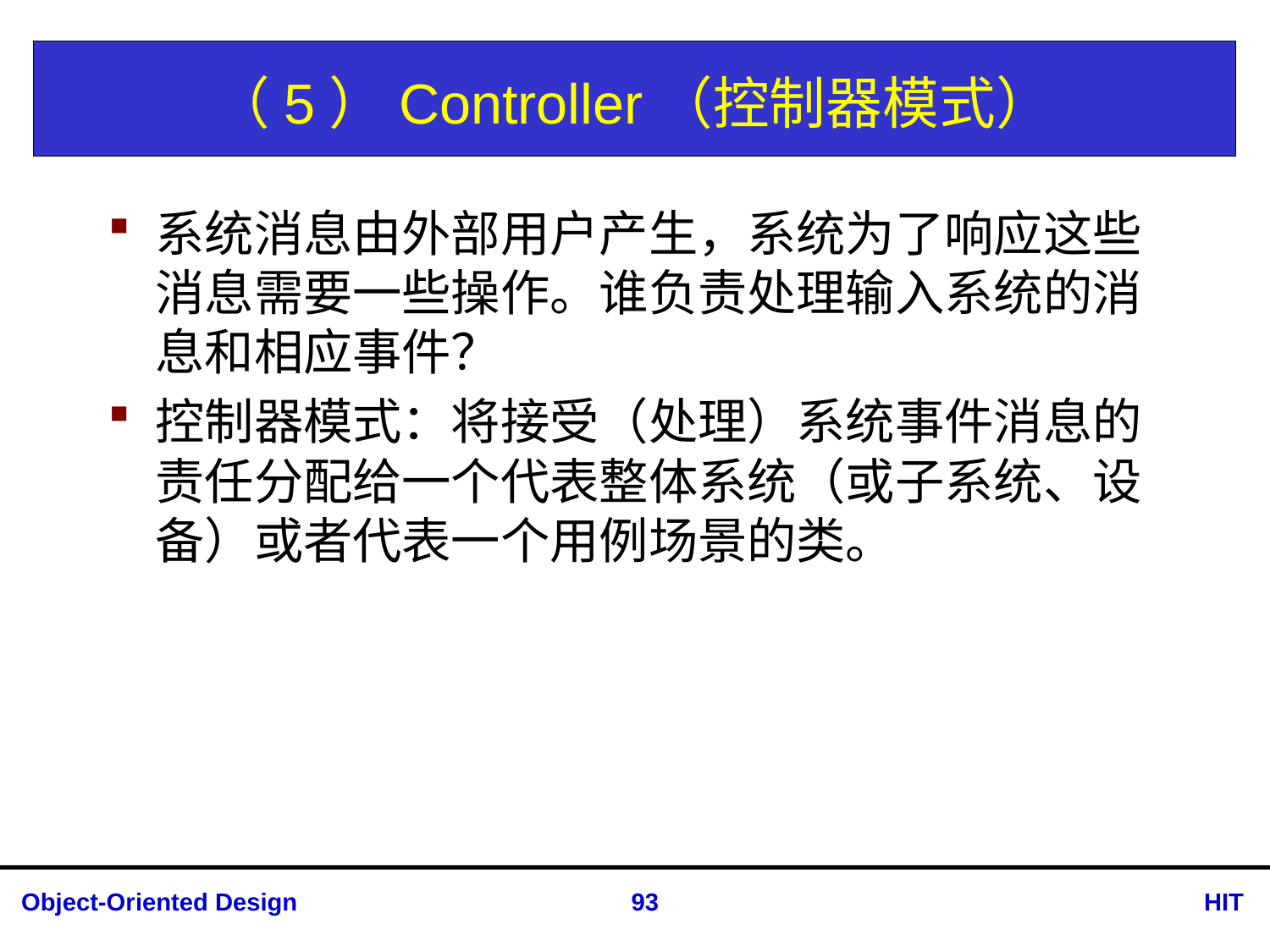

# （5）Controller（控制器模式）
系统消息由外部用户产生，系统为了响应这些消息需要一些操作。谁负责处理输入系统的消息和相应事件？
控制器模式：将接受（处理）系统事件消息的责任分配给一个代表整体系统（或子系统、设备）或者代表一个用例场景的类。